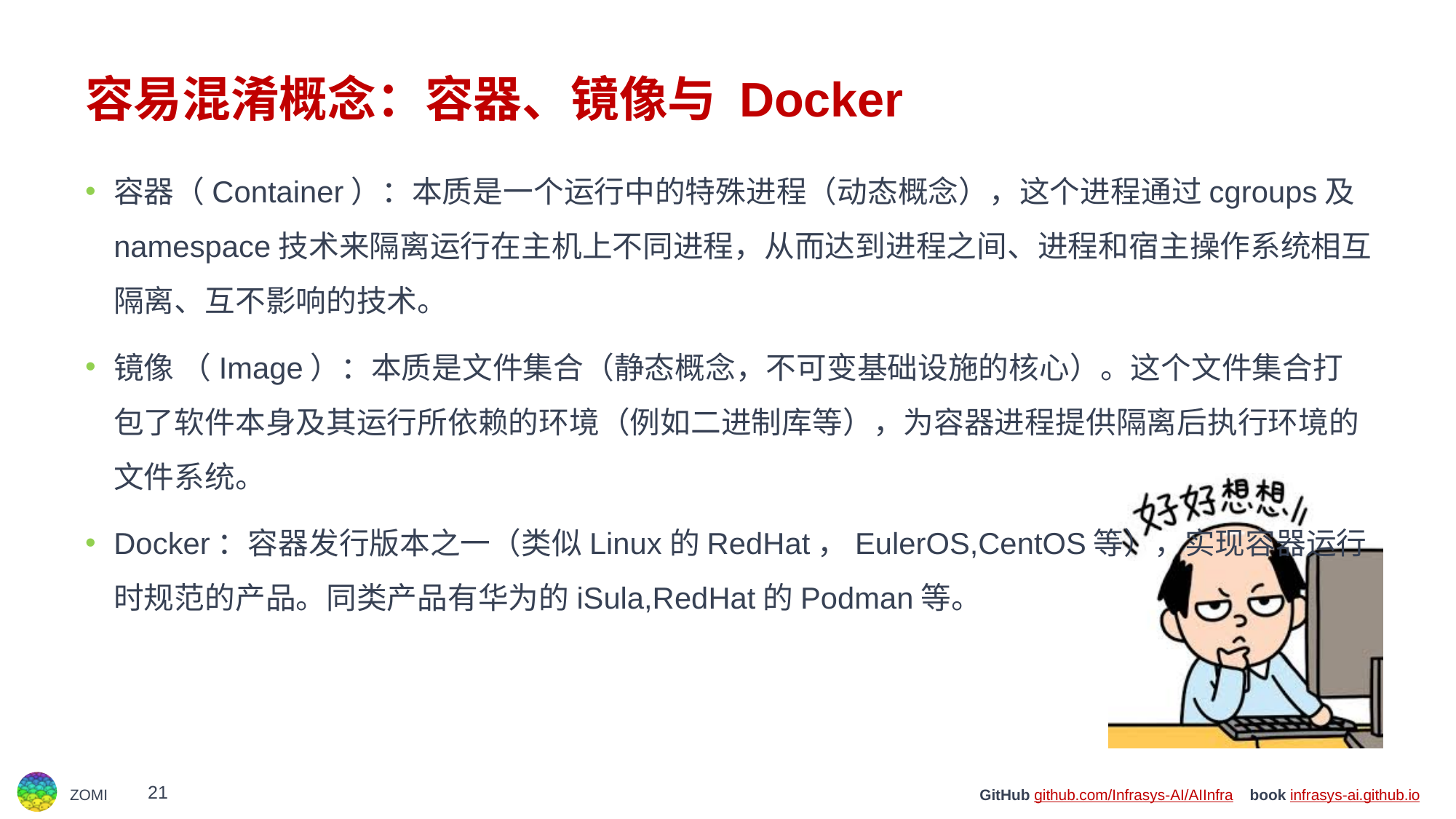

# 容易混淆概念：容器、镜像与 Docker
容器（Container）：本质是一个运行中的特殊进程（动态概念），这个进程通过cgroups及namespace技术来隔离运行在主机上不同进程，从而达到进程之间、进程和宿主操作系统相互隔离、互不影响的技术。
镜像 （Image）：本质是文件集合（静态概念，不可变基础设施的核心）。这个文件集合打包了软件本身及其运行所依赖的环境（例如二进制库等），为容器进程提供隔离后执行环境的文件系统。
Docker：容器发行版本之一（类似Linux的RedHat，EulerOS,CentOS等），实现容器运行时规范的产品。同类产品有华为的iSula,RedHat的Podman等。